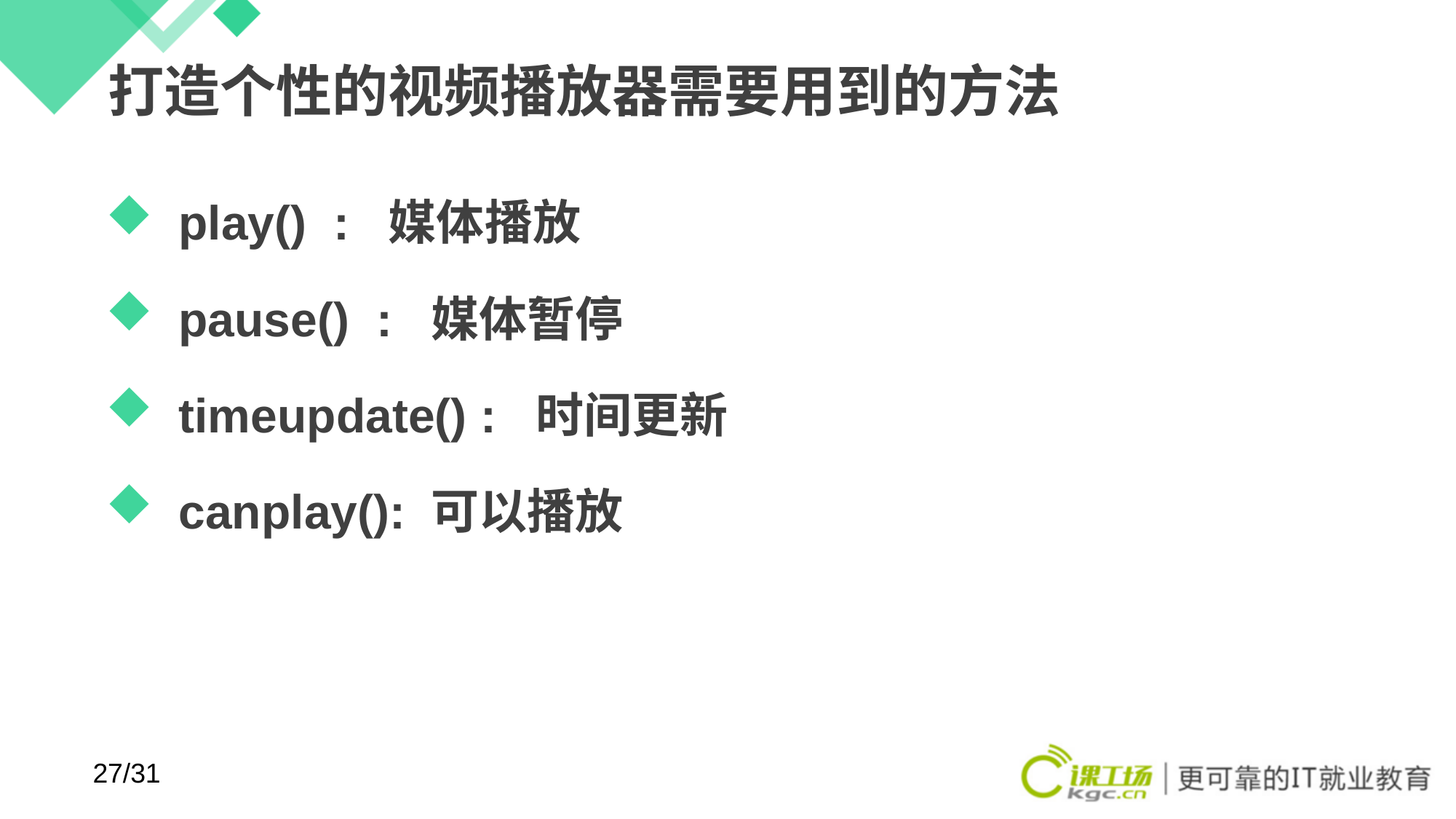

# 打造个性的视频播放器需要用到的方法
play()  :  媒体播放
pause()  :  媒体暂停
timeupdate() :  时间更新
canplay(): 可以播放